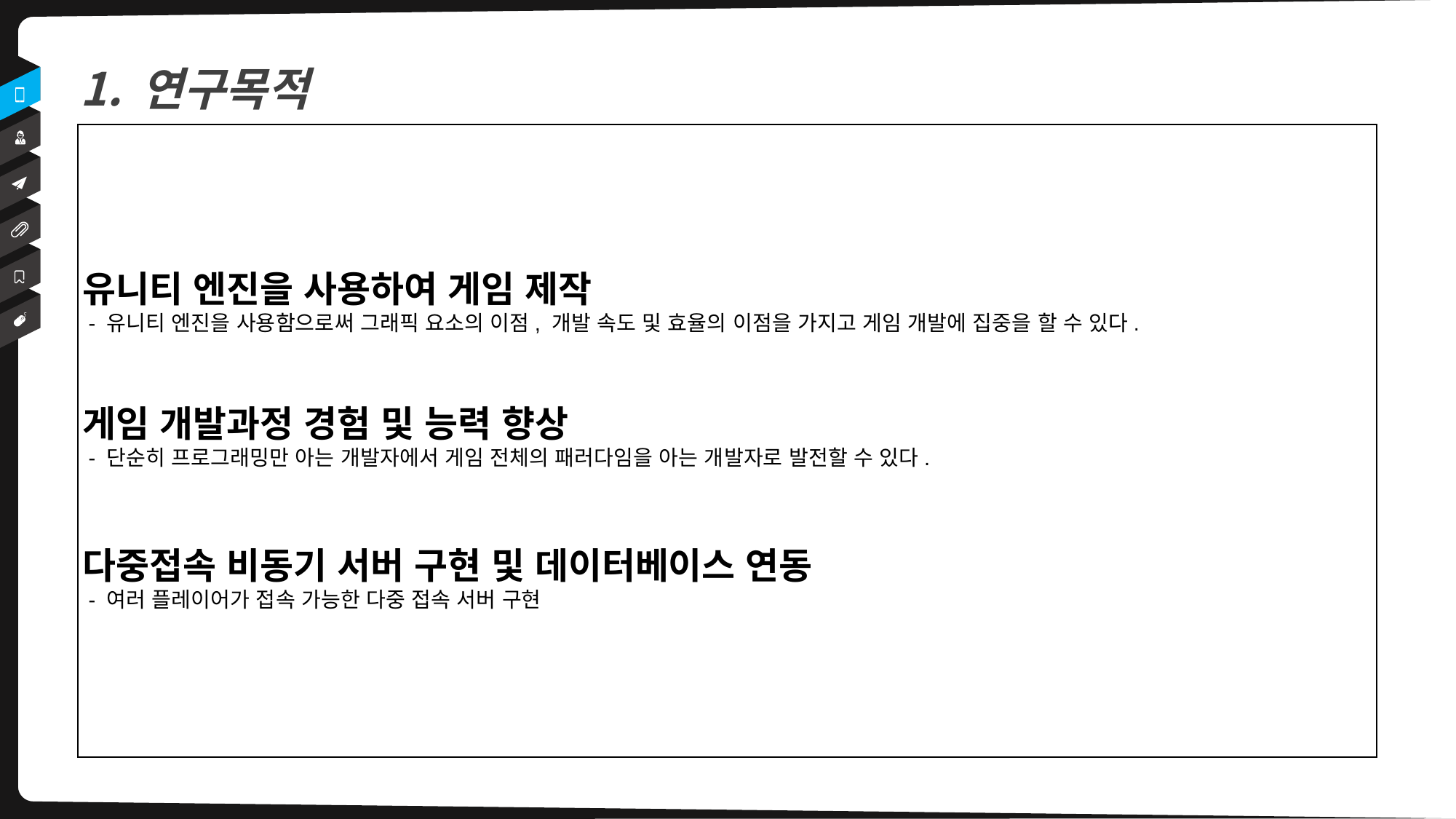

연구목적

유니티 엔진을 사용하여 게임 제작
 - 유니티 엔진을 사용함으로써 그래픽 요소의 이점, 개발 속도 및 효율의 이점을 가지고 게임 개발에 집중을 할 수 있다.

게임 개발과정 경험 및 능력 향상
 - 단순히 프로그래밍만 아는 개발자에서 게임 전체의 패러다임을 아는 개발자로 발전할 수 있다.

다중접속 비동기 서버 구현 및 데이터베이스 연동
 - 여러 플레이어가 접속 가능한 다중 접속 서버 구현